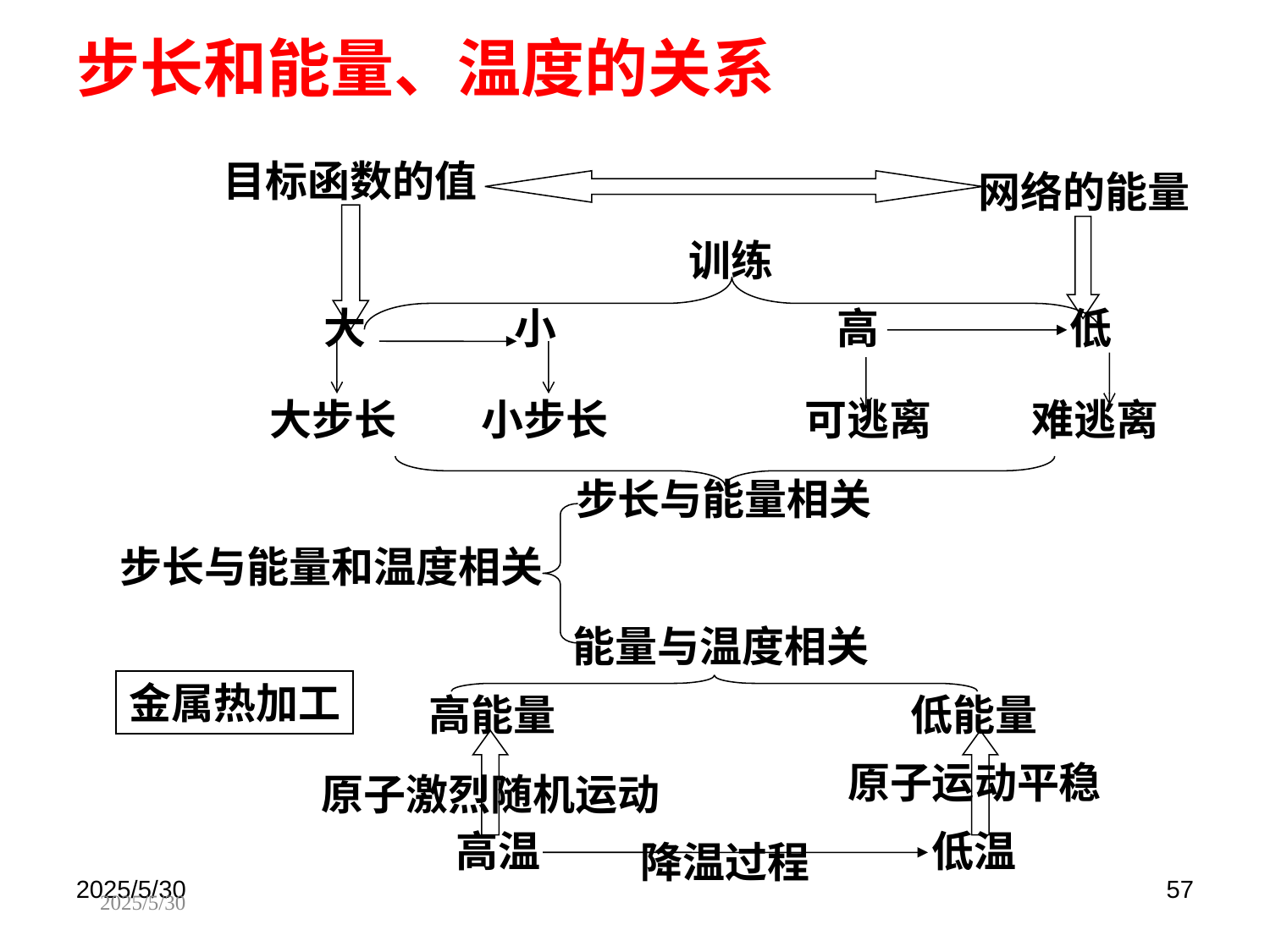

步长和能量、温度的关系
目标函数的值
网络的能量

训练
大
小
高
低
大步长
小步长
可逃离
难逃离
步长与能量相关
步长与能量和温度相关
能量与温度相关
金属热加工
高能量
低能量
原子运动平稳
原子激烈随机运动
高温
低温
降温过程
2025/5/30
57
2025/5/30